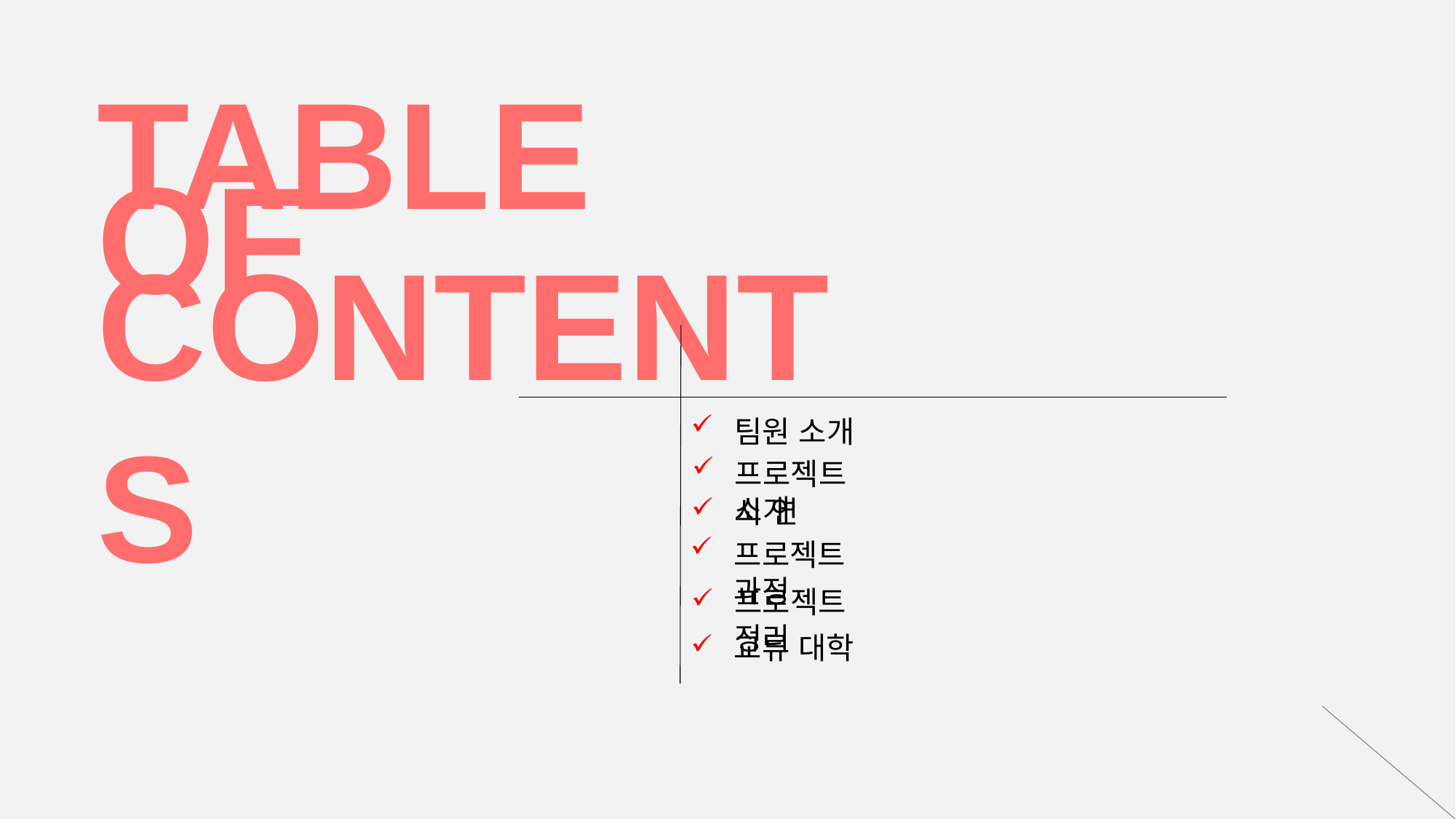

TABLE
OF

CONTENTS

팀원 소개
프로젝트 소개

시 연

프로젝트 과정
프로젝트 정리

교류 대학